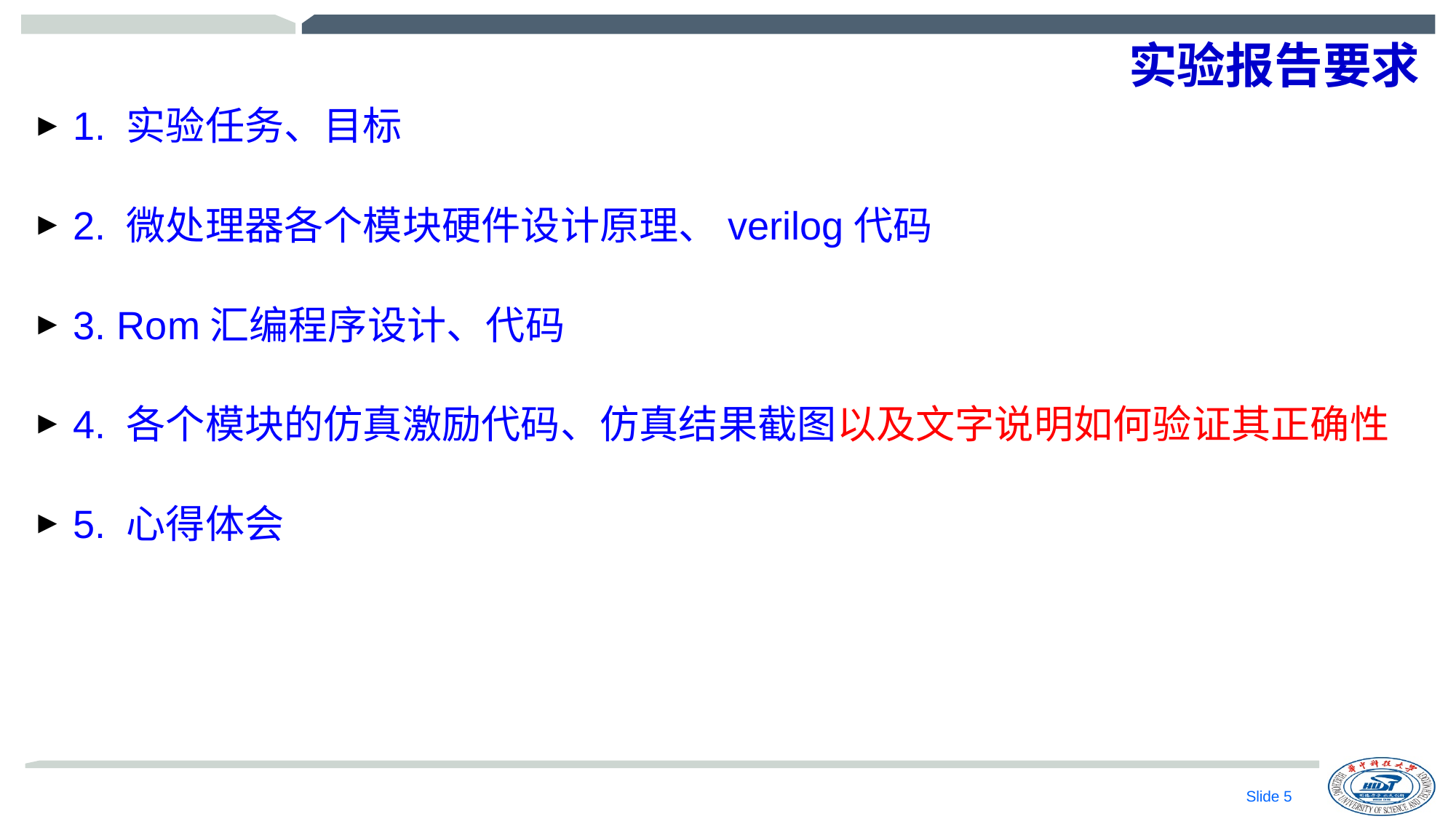

# 实验报告要求
1. 实验任务、目标

2. 微处理器各个模块硬件设计原理、verilog代码

3. Rom汇编程序设计、代码

4. 各个模块的仿真激励代码、仿真结果截图以及文字说明如何验证其正确性

5. 心得体会

Slide 5